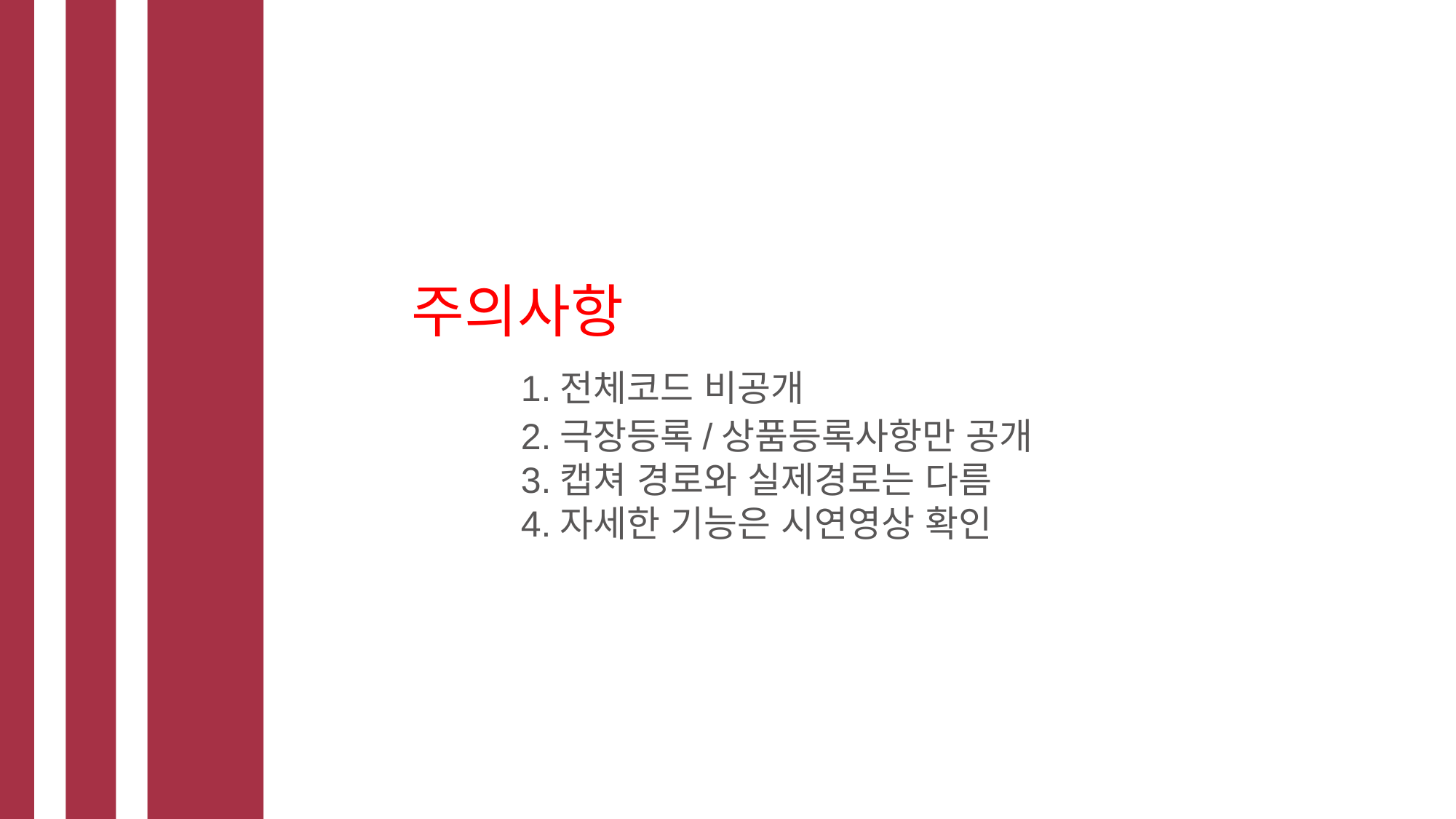

주의사항
	1.전체코드 비공개
	2.극장등록/상품등록사항만 공개
	3.캡쳐 경로와 실제경로는 다름
	4.자세한 기능은 시연영상 확인